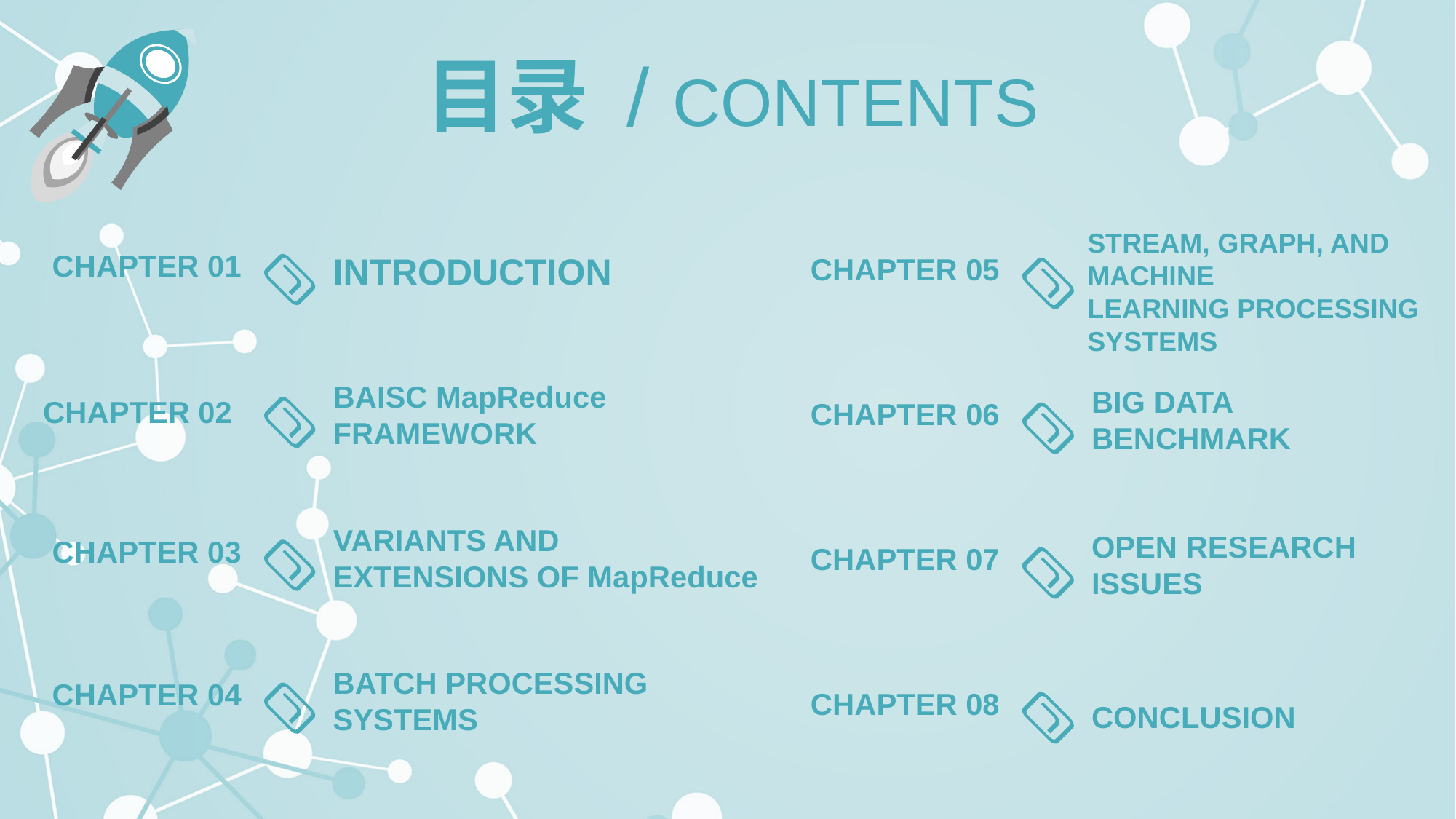

目录 / CONTENTS
STREAM, GRAPH, AND MACHINE
LEARNING PROCESSING SYSTEMS
CHAPTER 05

BIG DATA BENCHMARK
CHAPTER 06

OPEN RESEARCH ISSUES
CHAPTER 07

CHAPTER 08
CONCLUSION

CHAPTER 01
INTRODUCTION

BAISC MapReduce FRAMEWORK
CHAPTER 02

VARIANTS AND
EXTENSIONS OF MapReduce
CHAPTER 03

BATCH PROCESSING SYSTEMS
CHAPTER 04